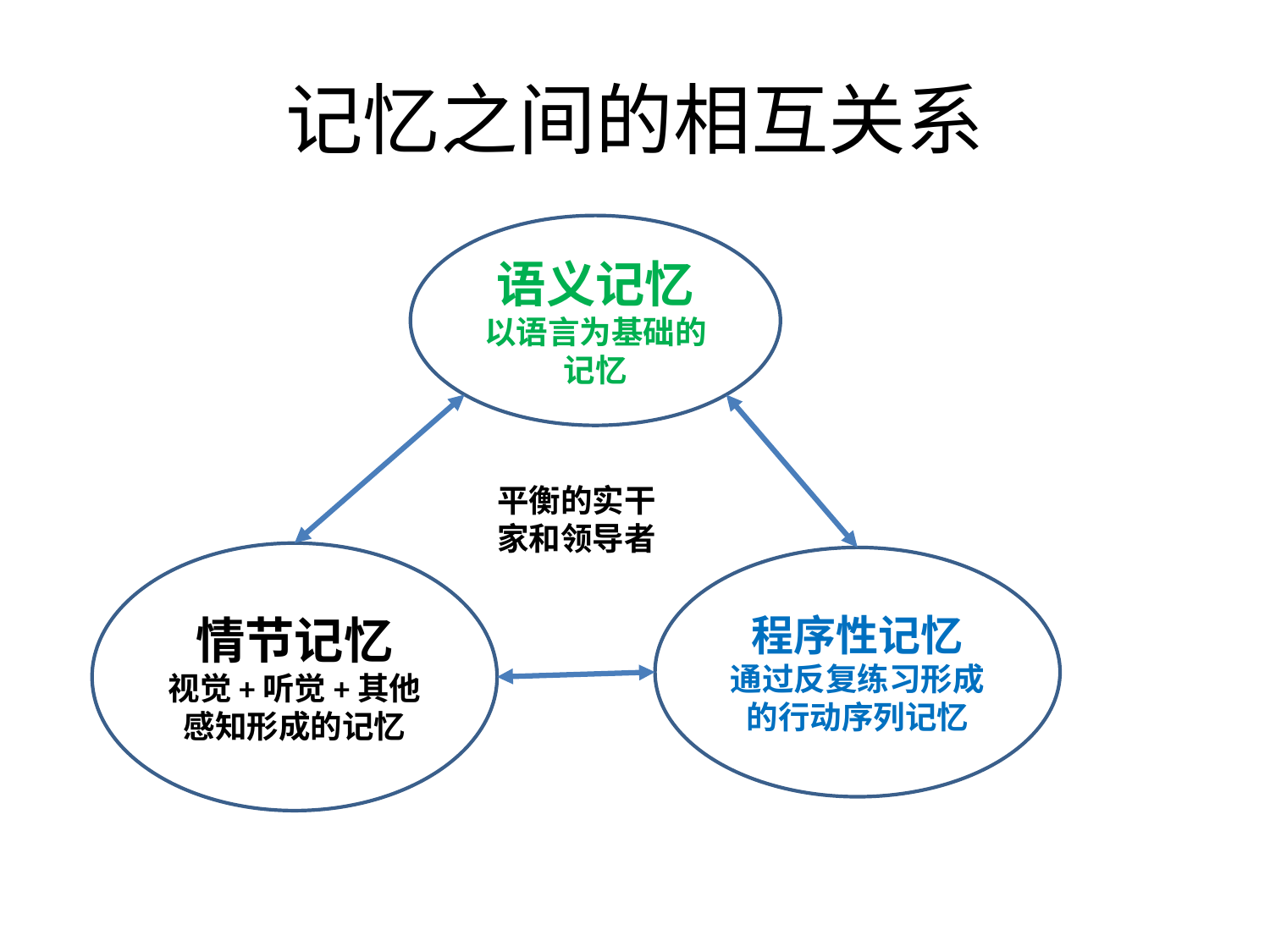

# 记忆之间的相互关系
语义记忆
以语言为基础的记忆
平衡的实干家和领导者
情节记忆
视觉+听觉+其他感知形成的记忆
程序性记忆
通过反复练习形成的行动序列记忆